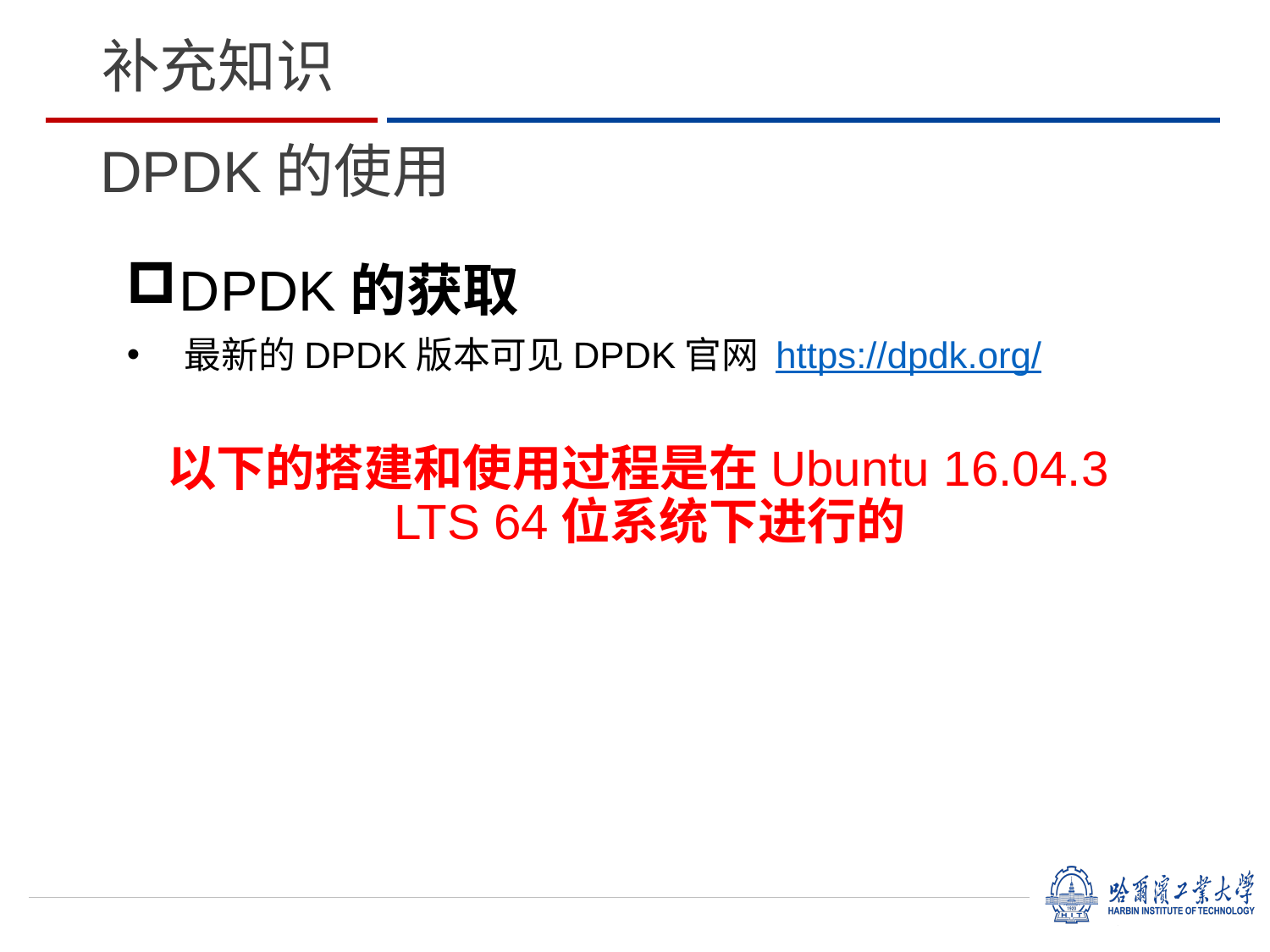

# DPDK的使用
补充知识
DPDK的获取
   最新的DPDK版本可见DPDK官网 https://dpdk.org/

以下的搭建和使用过程是在Ubuntu 16.04.3 LTS 64位系统下进行的